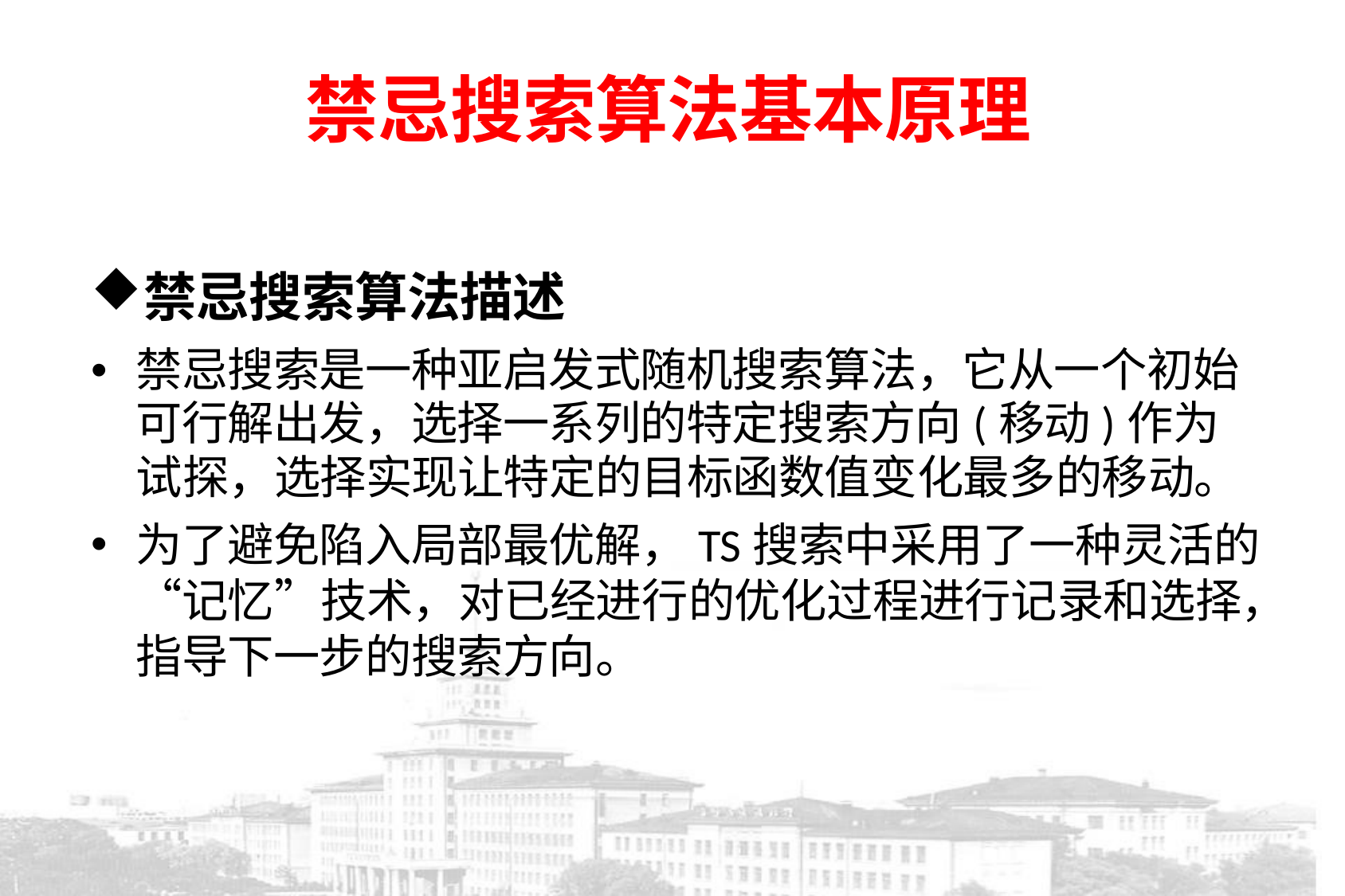

# 禁忌搜索算法基本原理
禁忌搜索算法描述
禁忌搜索是一种亚启发式随机搜索算法，它从一个初始可行解出发，选择一系列的特定搜索方向(移动)作为试探，选择实现让特定的目标函数值变化最多的移动。
为了避免陷入局部最优解，TS搜索中采用了一种灵活的 “记忆”技术，对已经进行的优化过程进行记录和选择，指导下一步的搜索方向。